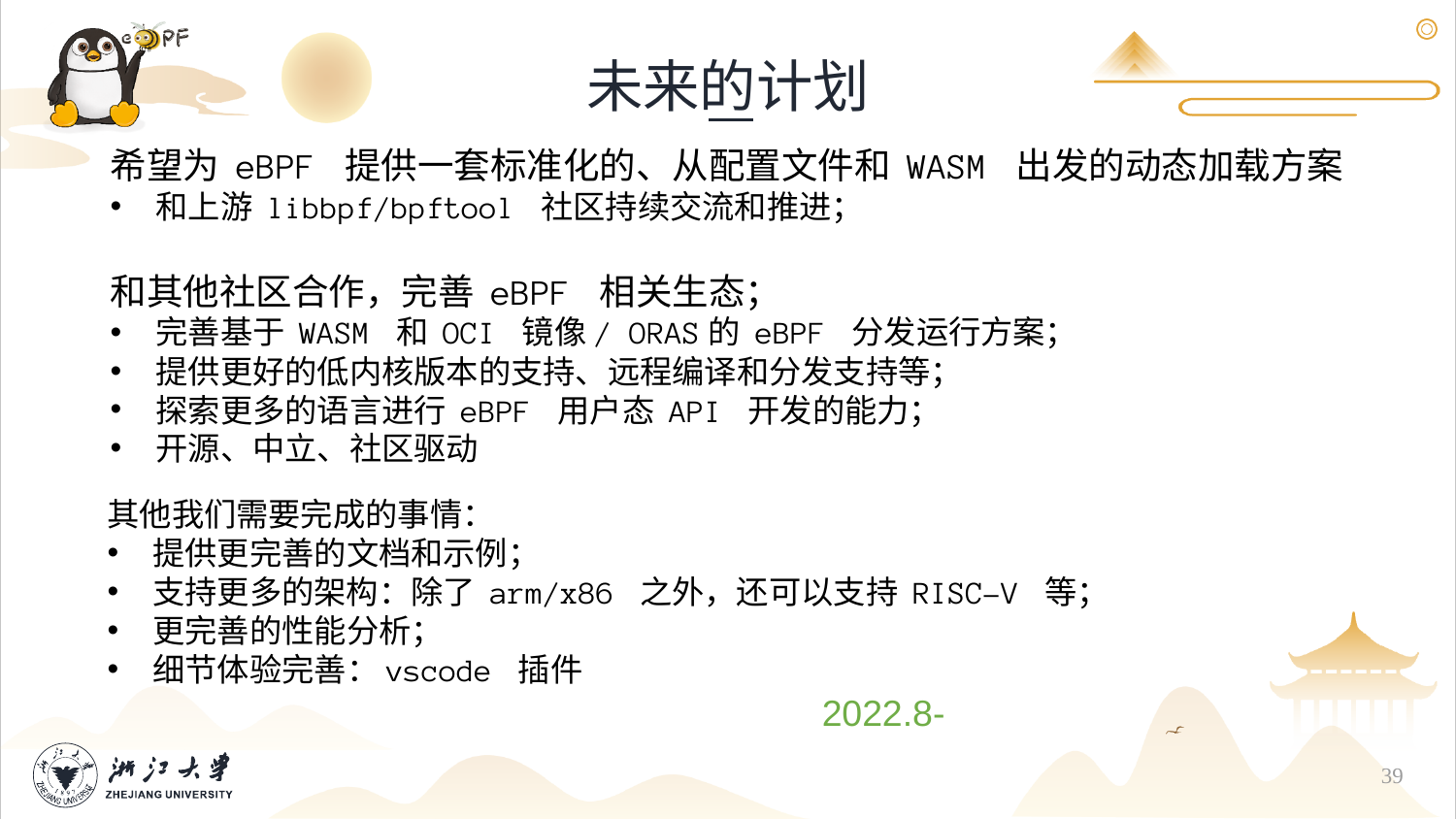

未来的计划
希望为 eBPF 提供一套标准化的、从配置文件和 WASM 出发的动态加载方案
和上游 libbpf/bpftool 社区持续交流和推进；

和其他社区合作，完善 eBPF 相关生态；
完善基于 WASM 和 OCI 镜像/ ORAS的 eBPF 分发运行方案；
提供更好的低内核版本的支持、远程编译和分发支持等；
探索更多的语言进行 eBPF 用户态 API 开发的能力；
开源、中立、社区驱动
其他我们需要完成的事情：
提供更完善的文档和示例；
支持更多的架构：除了 arm/x86 之外，还可以支持 RISC-V 等；
更完善的性能分析；
细节体验完善：vscode 插件

2022.8-
39